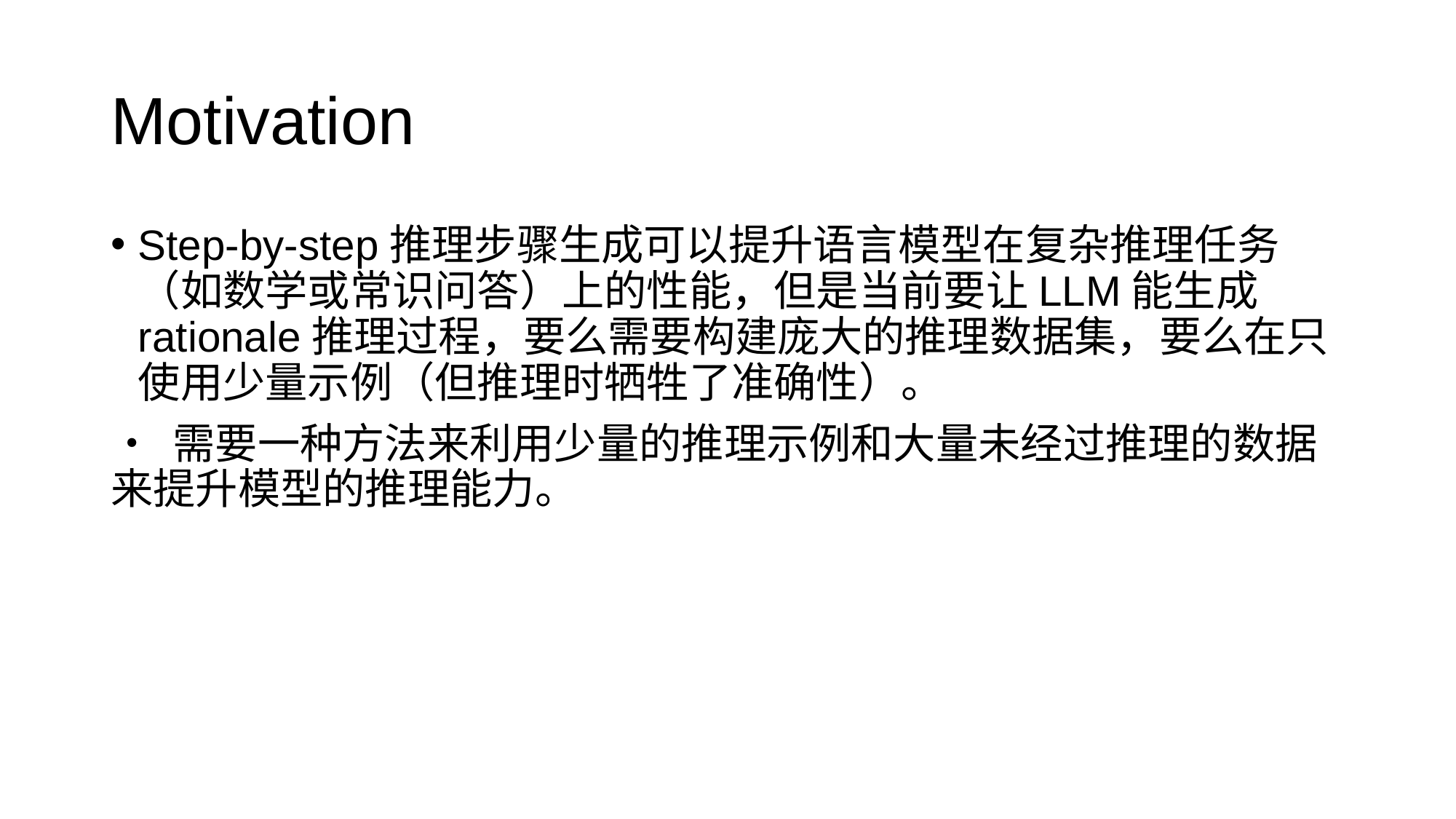

# Motivation
Step-by-step推理步骤生成可以提升语言模型在复杂推理任务（如数学或常识问答）上的性能，但是当前要让LLM能生成rationale推理过程，要么需要构建庞大的推理数据集，要么在只使用少量示例（但推理时牺牲了准确性）。
• 需要一种方法来利用少量的推理示例和大量未经过推理的数据来提升模型的推理能力。